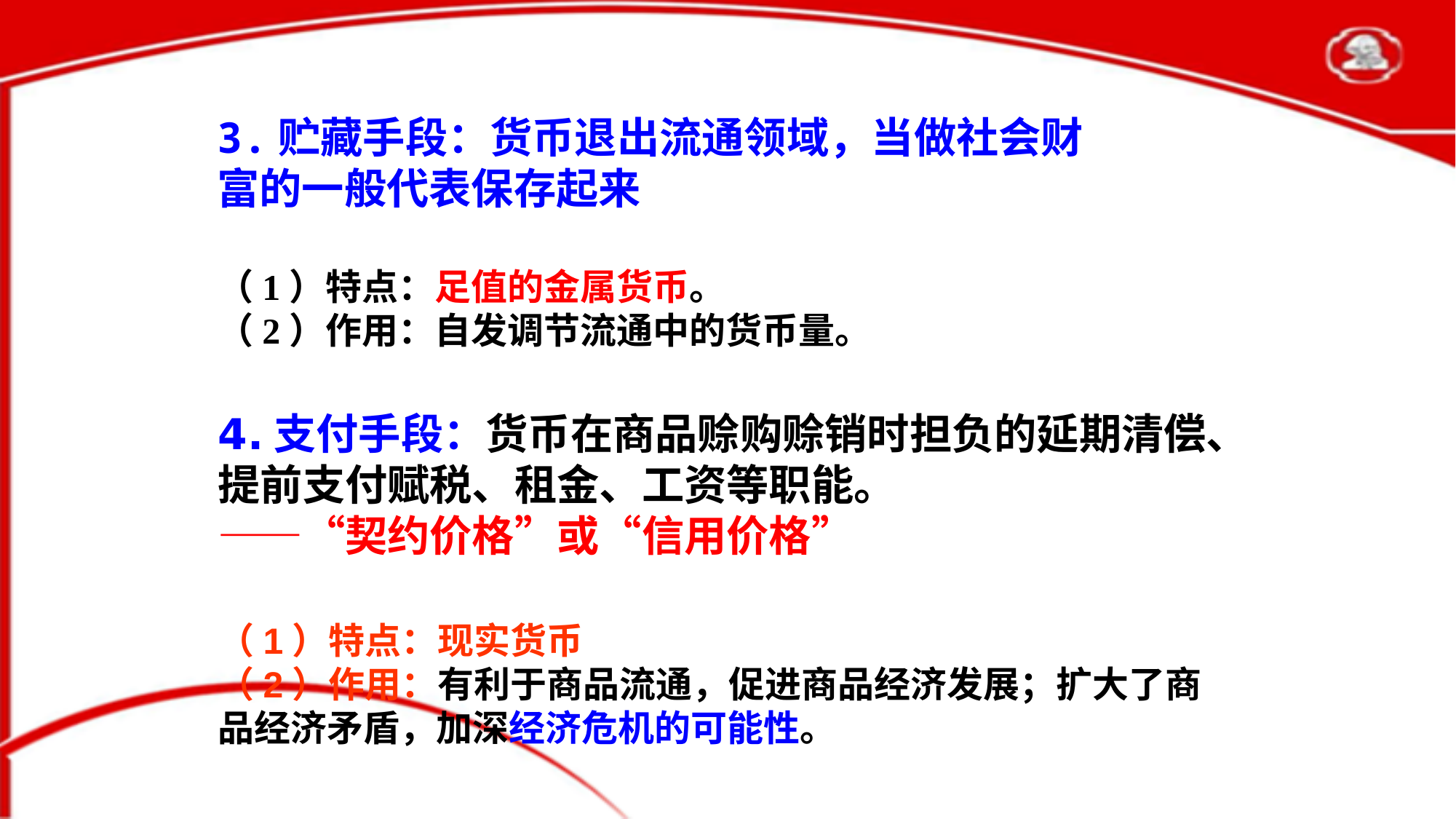

3.贮藏手段：货币退出流通领域，当做社会财富的一般代表保存起来

（1）特点：足值的金属货币。
（2）作用：自发调节流通中的货币量。
4.支付手段：货币在商品赊购赊销时担负的延期清偿、提前支付赋税、租金、工资等职能。
——“契约价格”或“信用价格”

（1）特点：现实货币
（2）作用：有利于商品流通，促进商品经济发展；扩大了商品经济矛盾，加深经济危机的可能性。